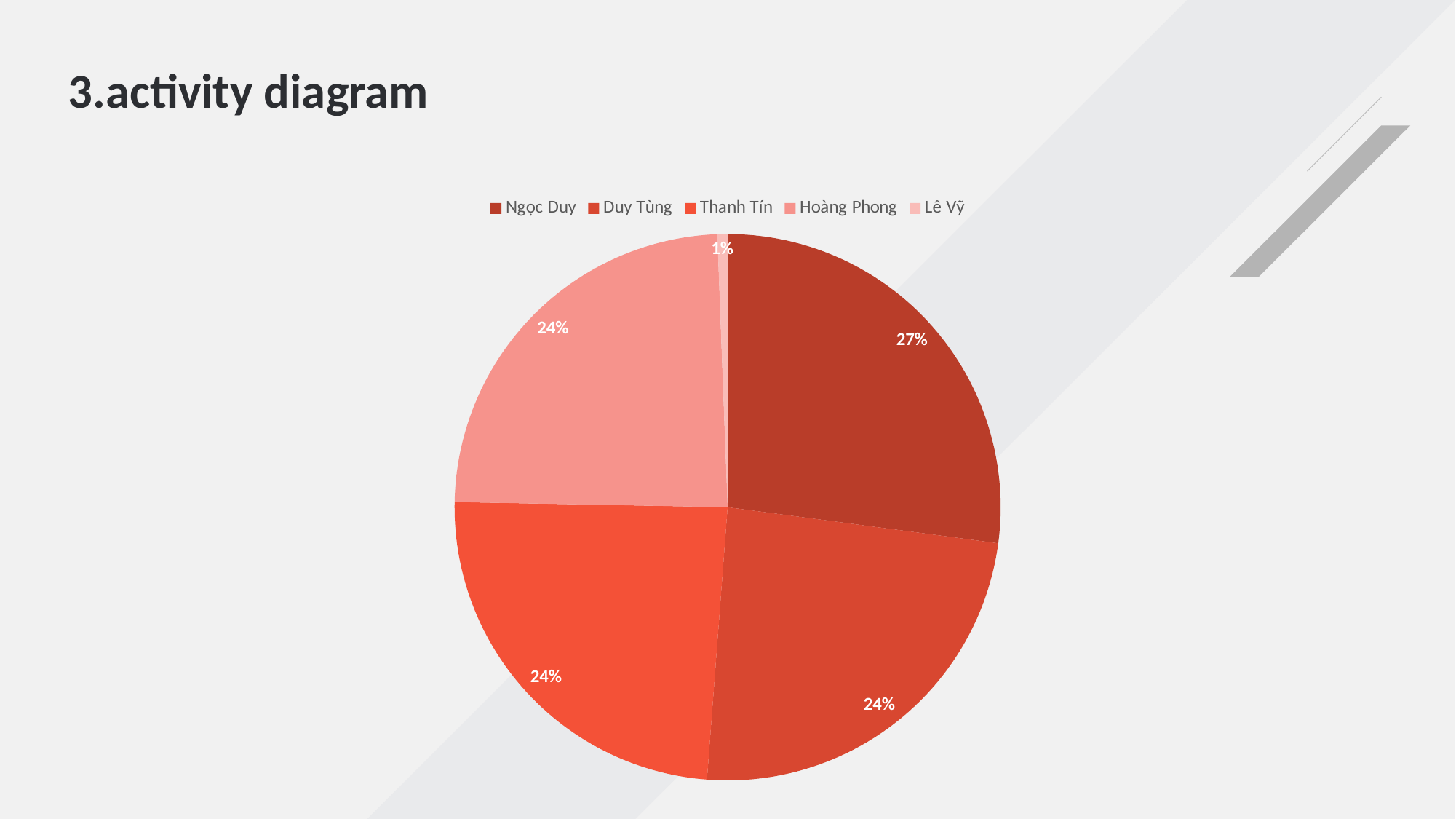

3.activity diagram

### Chart

| Category | 销售额 |
|---|---|
| Ngọc Duy | 4.5 |
| Duy Tùng | 4.0 |
| Thanh Tín | 4.0 |
| Hoàng Phong | 4.0 |
| Lê Vỹ | 0.1 |